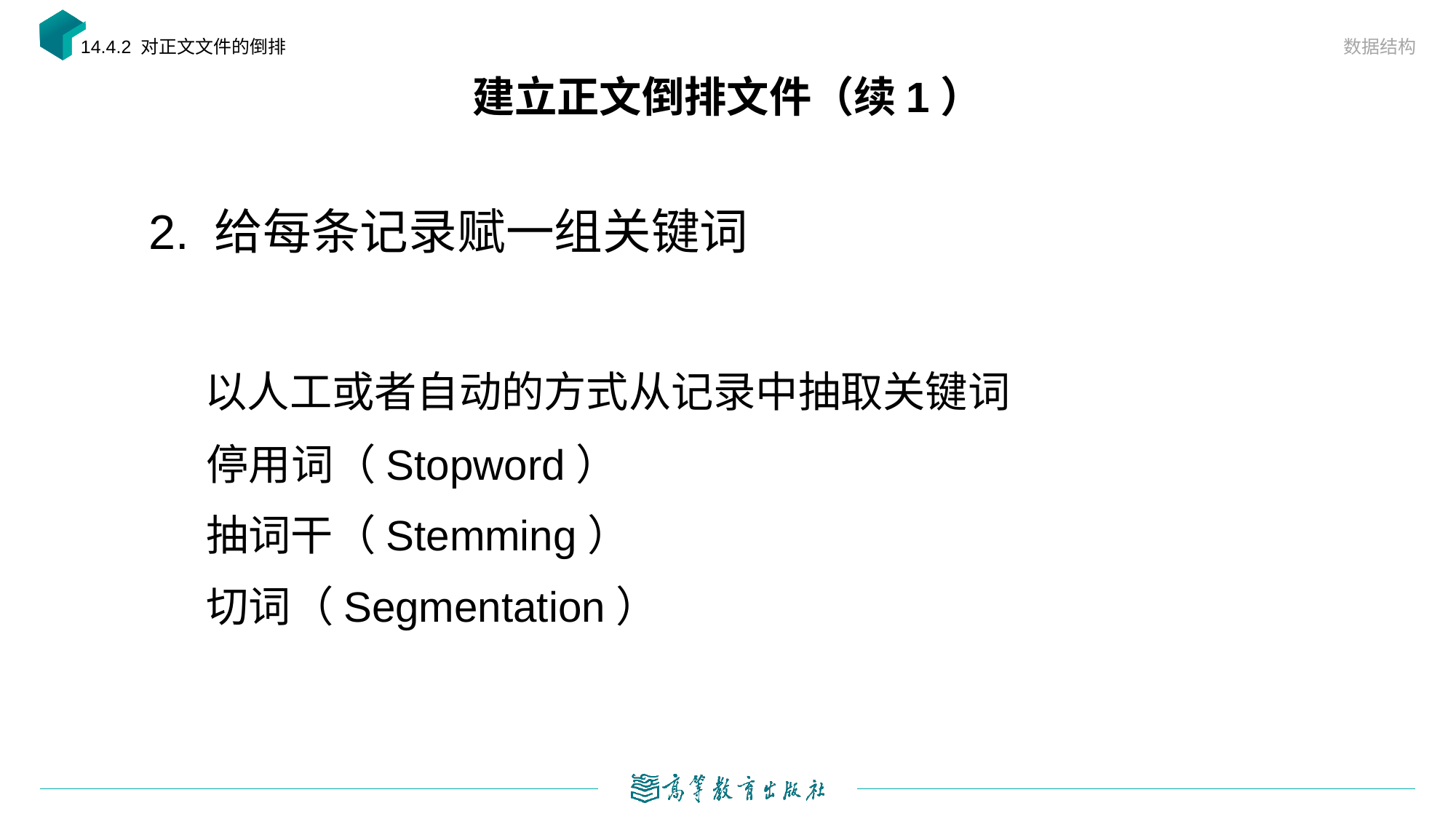

数据结构
14.4.2 对正文文件的倒排
# 建立正文倒排文件（续1）
2. 给每条记录赋一组关键词

    以人工或者自动的方式从记录中抽取关键词
     停用词（Stopword）
     抽词干（Stemming）
     切词（Segmentation）